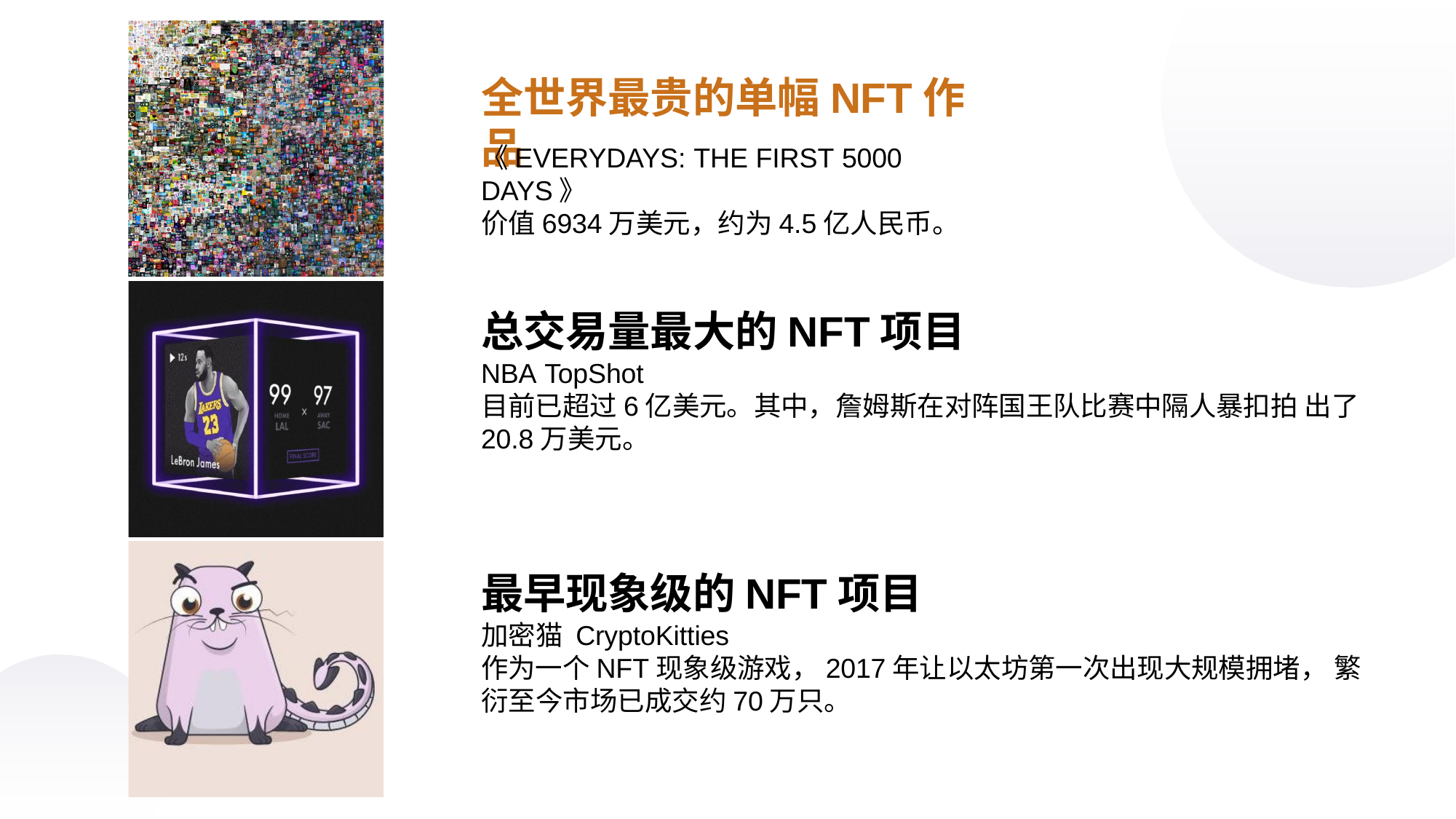

全世界最贵的单幅NFT作品
《EVERYDAYS: THE FIRST 5000 DAYS》
价值6934万美元，约为4.5亿人民币。

总交易量最大的NFT项目
NBA TopShot
目前已超过6亿美元。其中，詹姆斯在对阵国王队比赛中隔人暴扣拍 出了20.8万美元。

最早现象级的NFT项目
加密猫 CryptoKitties
作为一个NFT现象级游戏，2017年让以太坊第一次出现大规模拥堵， 繁衍至今市场已成交约70万只。